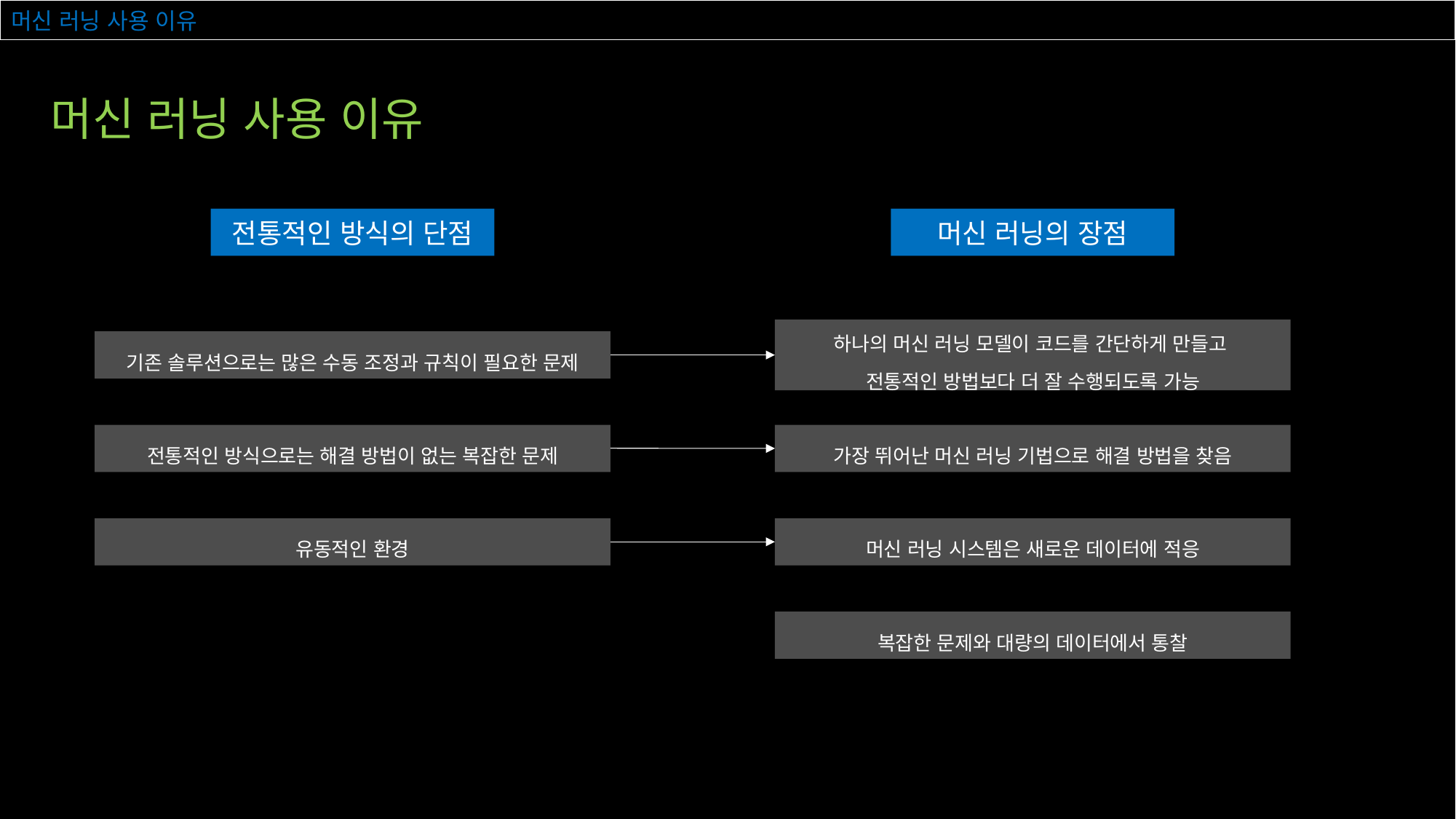

# 머신 러닝 사용 이유
머신 러닝 사용 이유
전통적인 방식의 단점
머신 러닝의 장점
하나의 머신 러닝 모델이 코드를 간단하게 만들고
전통적인 방법보다 더 잘 수행되도록 가능
기존 솔루션으로는 많은 수동 조정과 규칙이 필요한 문제
가장 뛰어난 머신 러닝 기법으로 해결 방법을 찾음
전통적인 방식으로는 해결 방법이 없는 복잡한 문제
머신 러닝 시스템은 새로운 데이터에 적응
유동적인 환경
복잡한 문제와 대량의 데이터에서 통찰